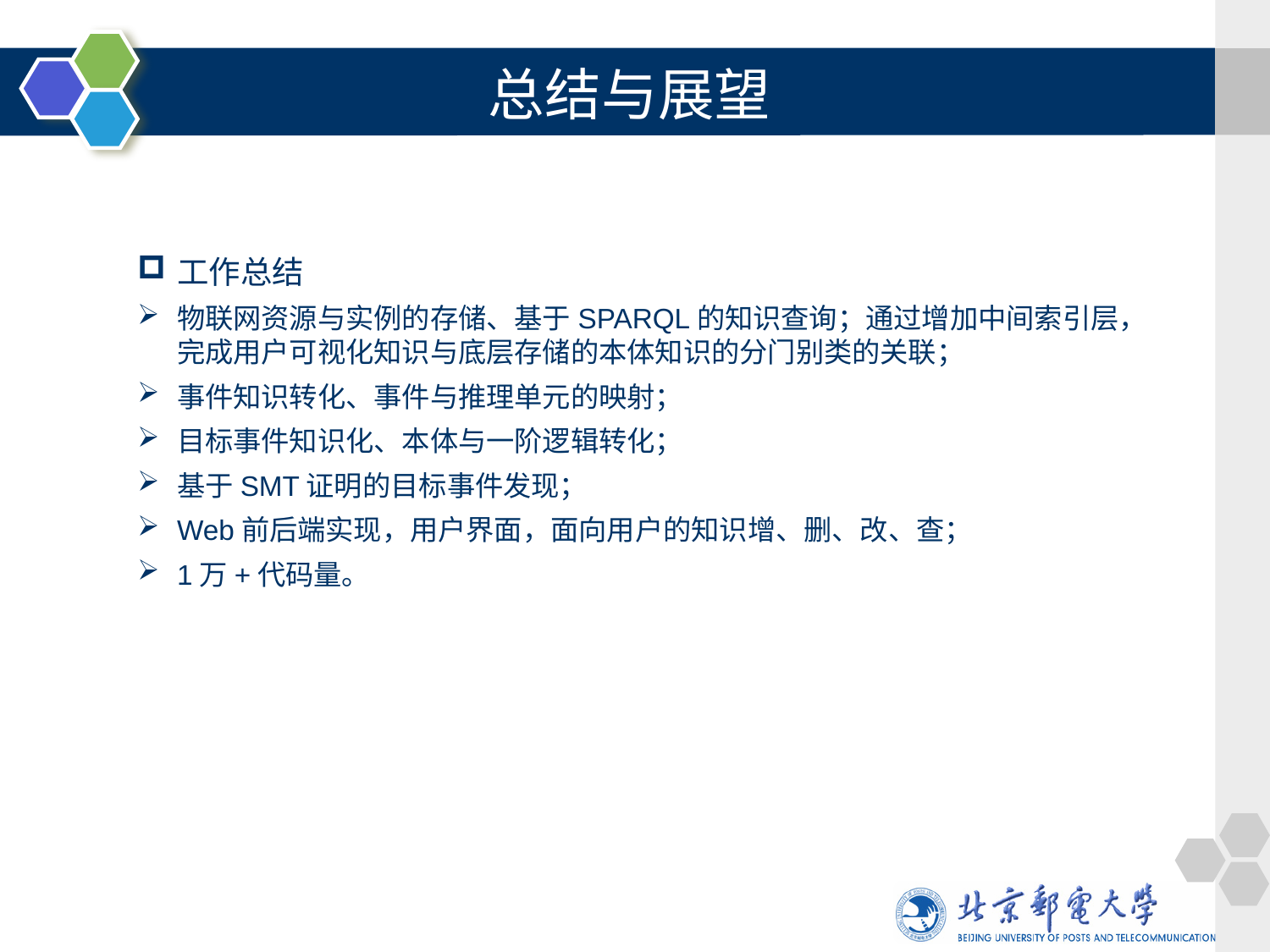

总结与展望
工作总结
物联网资源与实例的存储、基于SPARQL的知识查询；通过增加中间索引层，完成用户可视化知识与底层存储的本体知识的分门别类的关联；
事件知识转化、事件与推理单元的映射；
目标事件知识化、本体与一阶逻辑转化；
基于SMT证明的目标事件发现；
Web前后端实现，用户界面，面向用户的知识增、删、改、查；
1万+代码量。